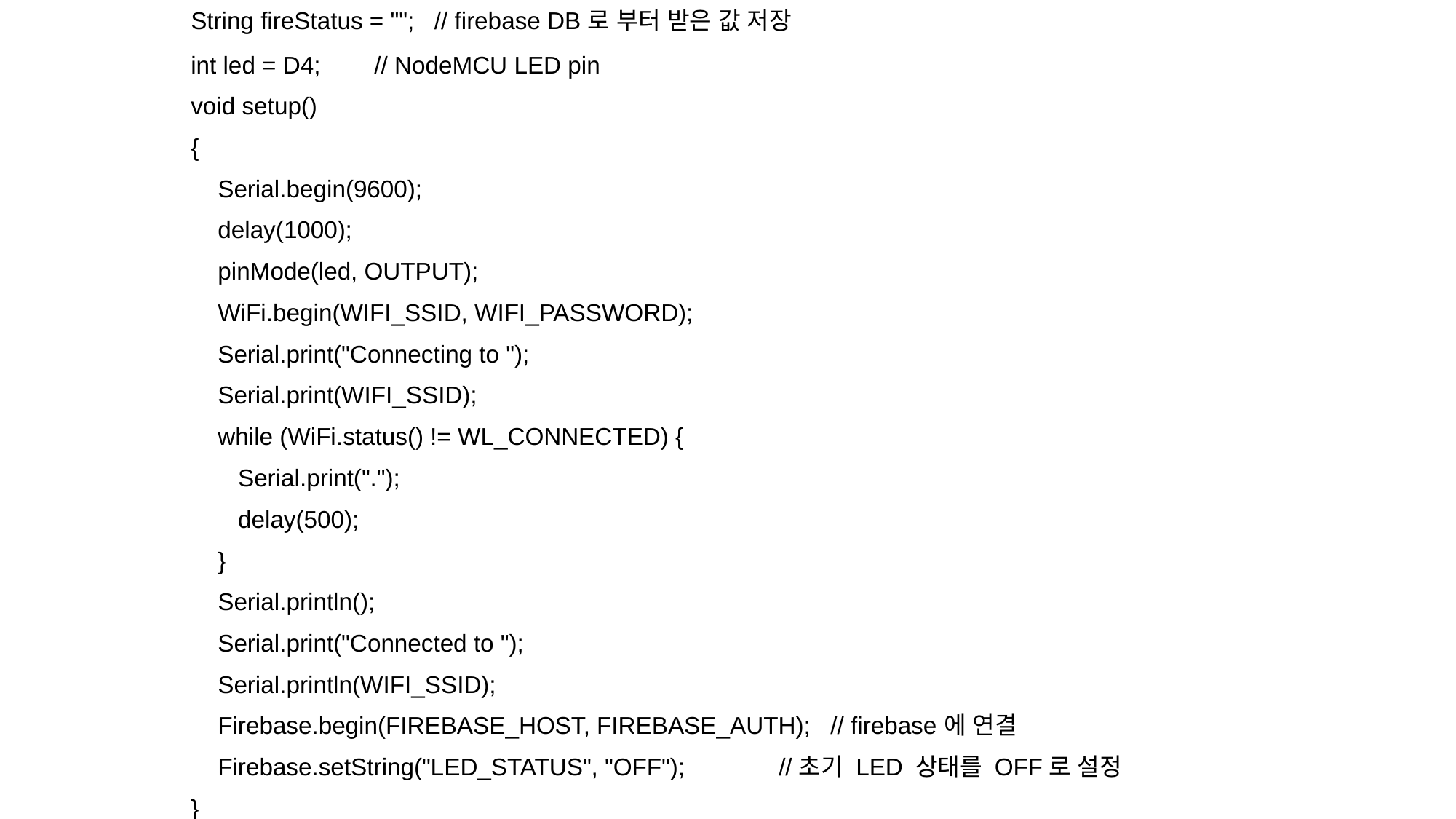

String fireStatus = "";   // firebase DB로 부터 받은 값 저장
int led = D4;        // NodeMCU LED pin
void setup()
{
    Serial.begin(9600);
    delay(1000);
    pinMode(led, OUTPUT);
    WiFi.begin(WIFI_SSID, WIFI_PASSWORD);
    Serial.print("Connecting to ");
    Serial.print(WIFI_SSID);
    while (WiFi.status() != WL_CONNECTED) {
       Serial.print(".");
       delay(500);
    }
    Serial.println();
    Serial.print("Connected to ");
    Serial.println(WIFI_SSID);
    Firebase.begin(FIREBASE_HOST, FIREBASE_AUTH);   // firebase에 연결
    Firebase.setString("LED_STATUS", "OFF");              //초기 LED 상태를 OFF로 설정
}